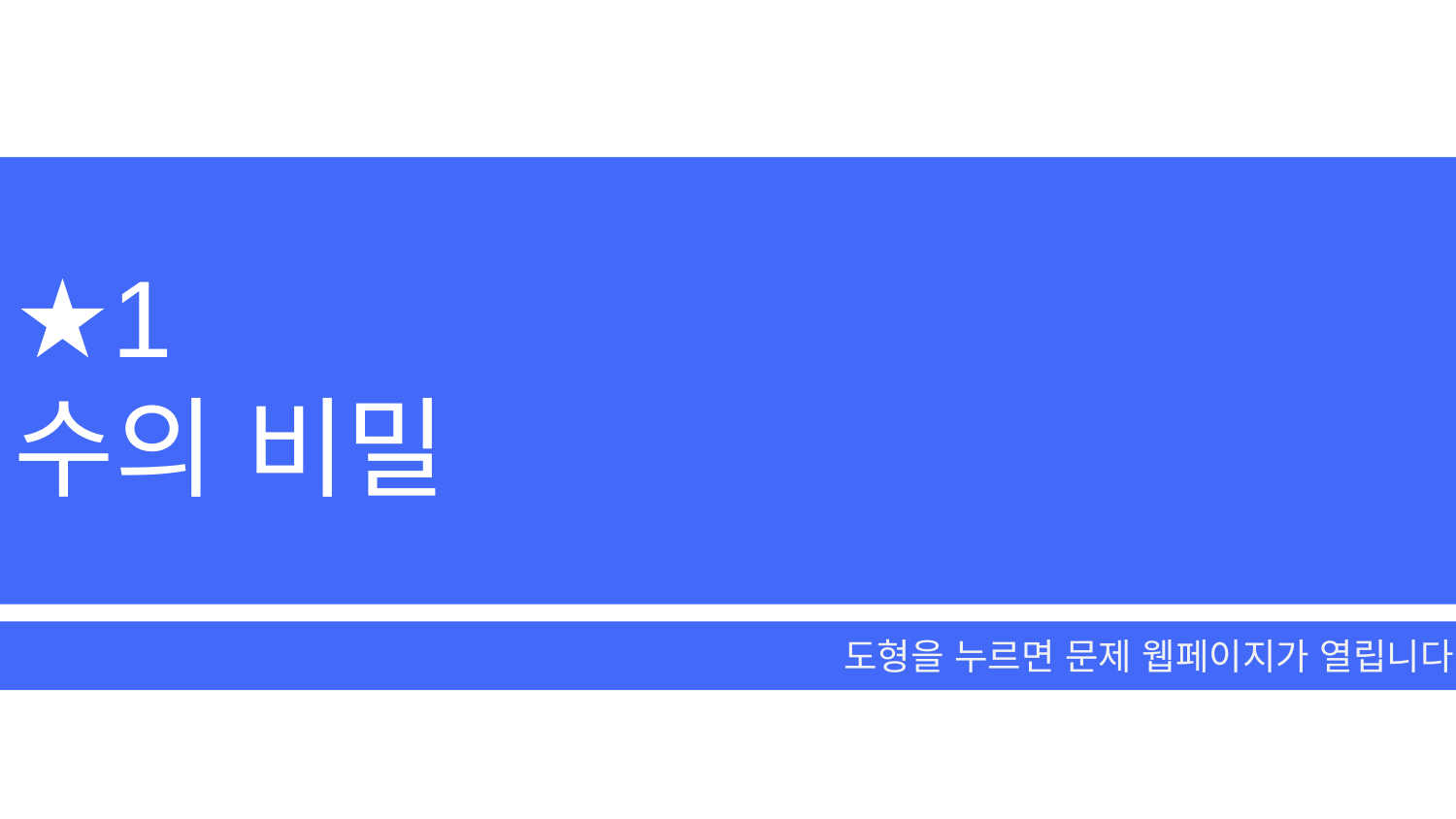

★1
수의 비밀
도형을 누르면 문제 웹페이지가 열립니다